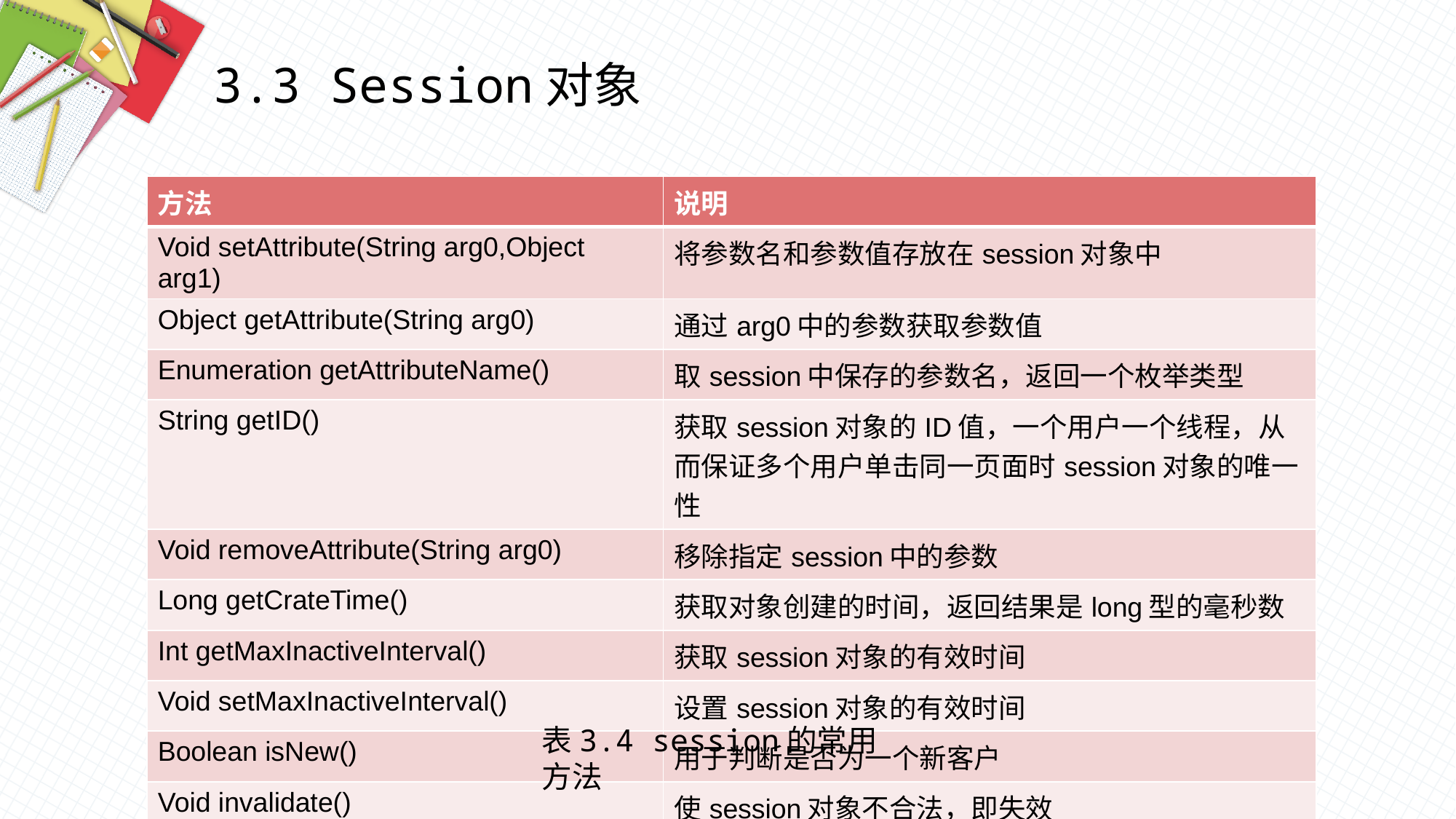

3.3 Session对象
| 方法 | 说明 |
| --- | --- |
| Void setAttribute(String arg0,Object arg1) | 将参数名和参数值存放在session对象中 |
| Object getAttribute(String arg0) | 通过arg0中的参数获取参数值 |
| Enumeration getAttributeName() | 取session中保存的参数名，返回一个枚举类型 |
| String getID() | 获取session对象的ID值，一个用户一个线程，从而保证多个用户单击同一页面时session对象的唯一性 |
| Void removeAttribute(String arg0) | 移除指定session中的参数 |
| Long getCrateTime() | 获取对象创建的时间，返回结果是long型的毫秒数 |
| Int getMaxInactiveInterval() | 获取session对象的有效时间 |
| Void setMaxInactiveInterval() | 设置session对象的有效时间 |
| Boolean isNew() | 用于判断是否为一个新客户 |
| Void invalidate() | 使session对象不合法，即失效 |
表3.4 session的常用方法